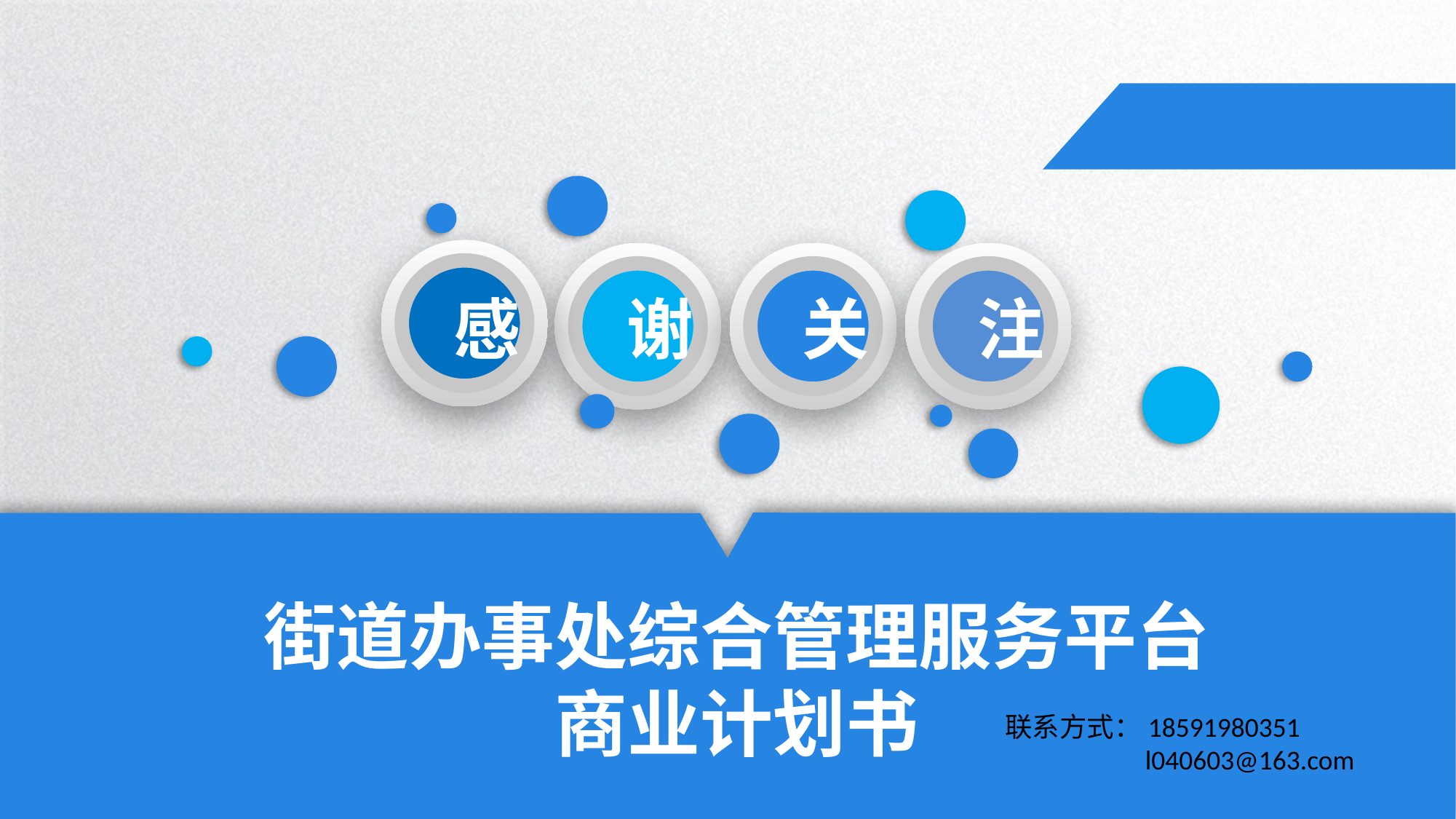

感
谢
关
注

街道办事处综合管理服务平台
商业计划书
联系方式：18591980351
	     l040603@163.com